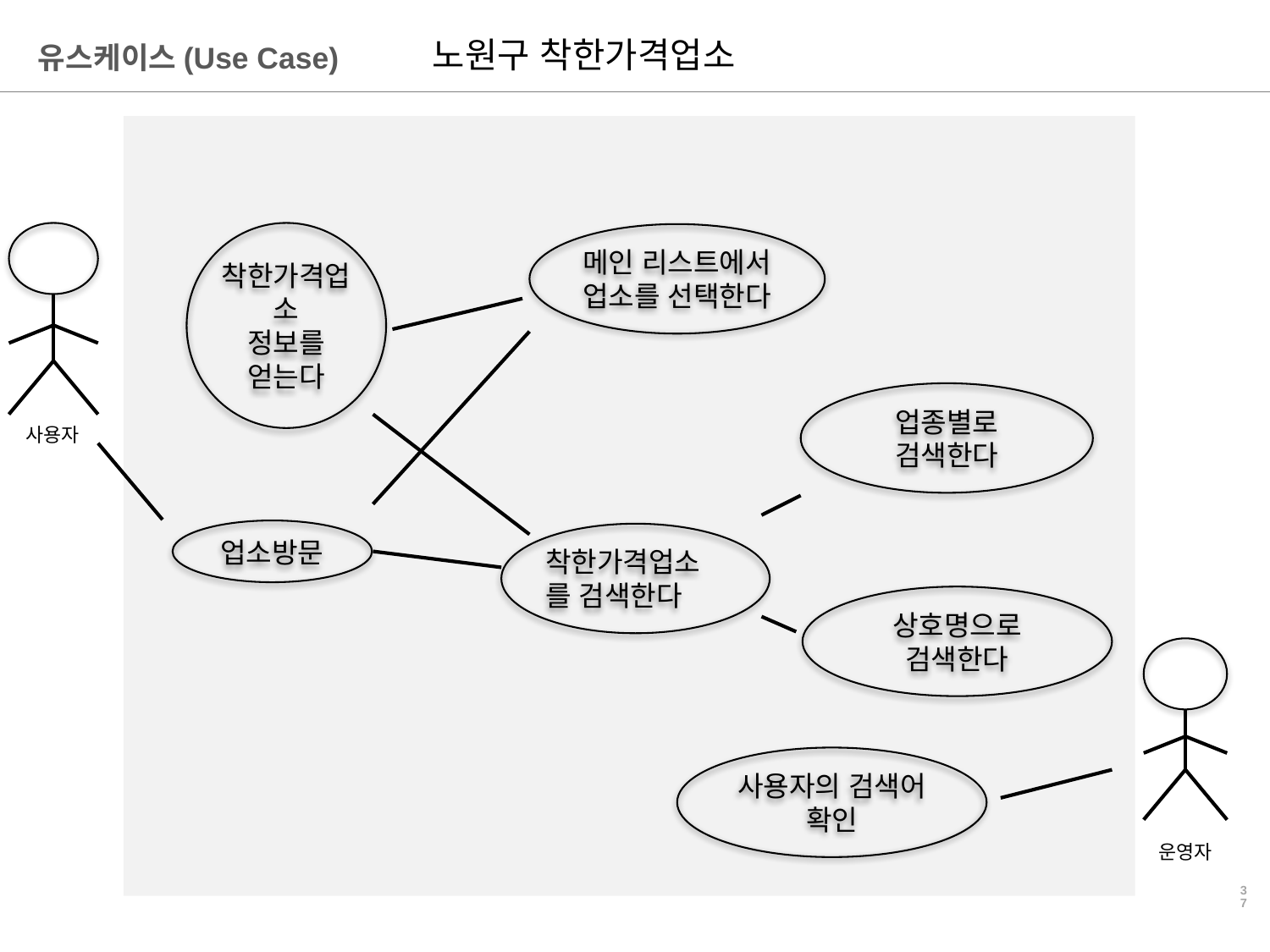

노원구 착한가격업소
유스케이스(Use Case)

메인 리스트에서
업소를 선택한다
착한가격업소
정보를 얻는다

사용자
업종별로 검색한다
업소방문
착한가격업소를 검색한다
상호명으로 검색한다

운영자
사용자의 검색어 확인
37